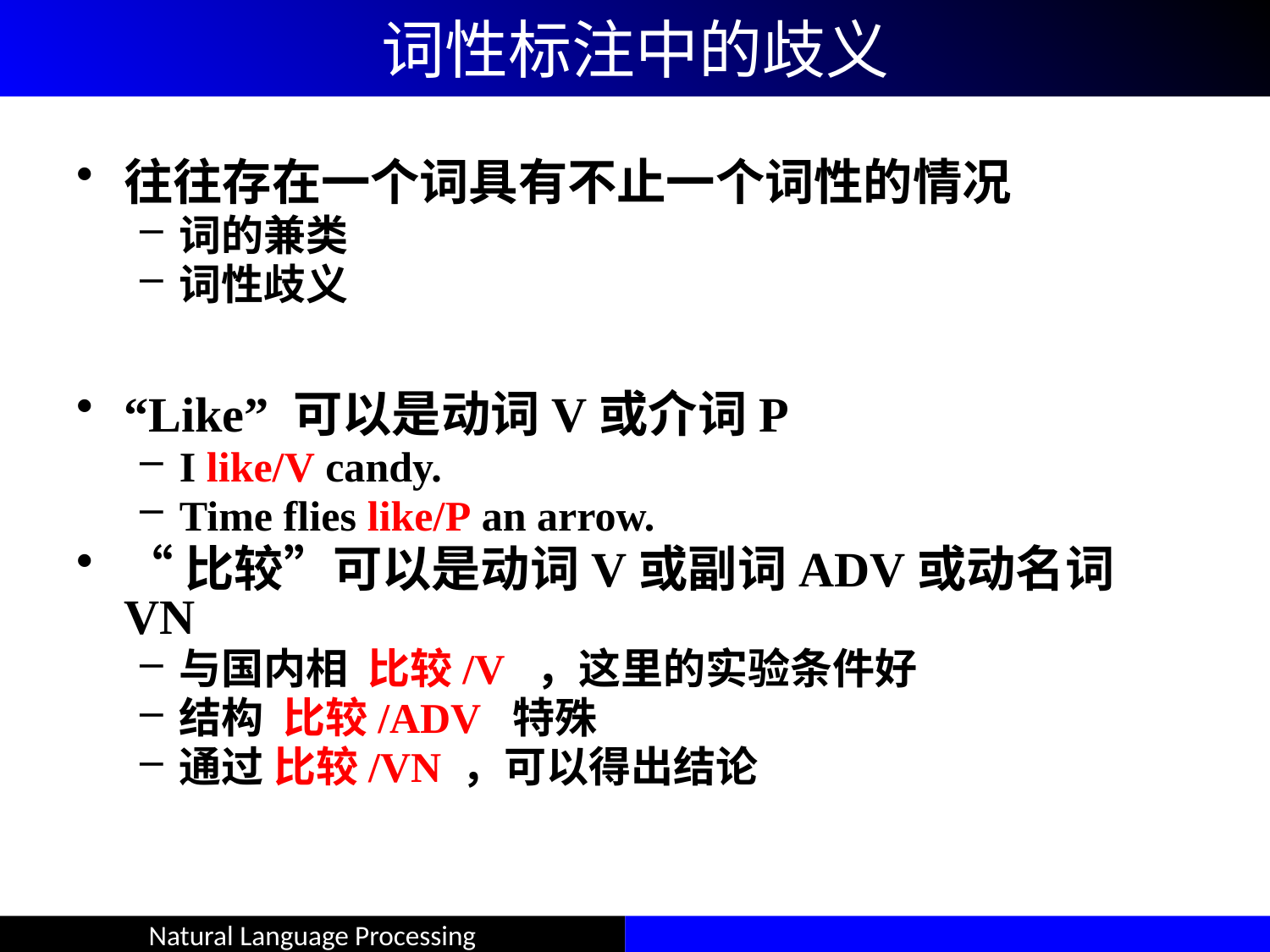

# 词性标注中的歧义
往往存在一个词具有不止一个词性的情况
词的兼类
词性歧义

“Like” 可以是动词V或介词P
I like/V candy.
Time flies like/P an arrow.
“比较”可以是动词V或副词ADV或动名词VN
与国内相  比较/V  ，这里的实验条件好
结构  比较/ADV  特殊
通过 比较/VN ，可以得出结论